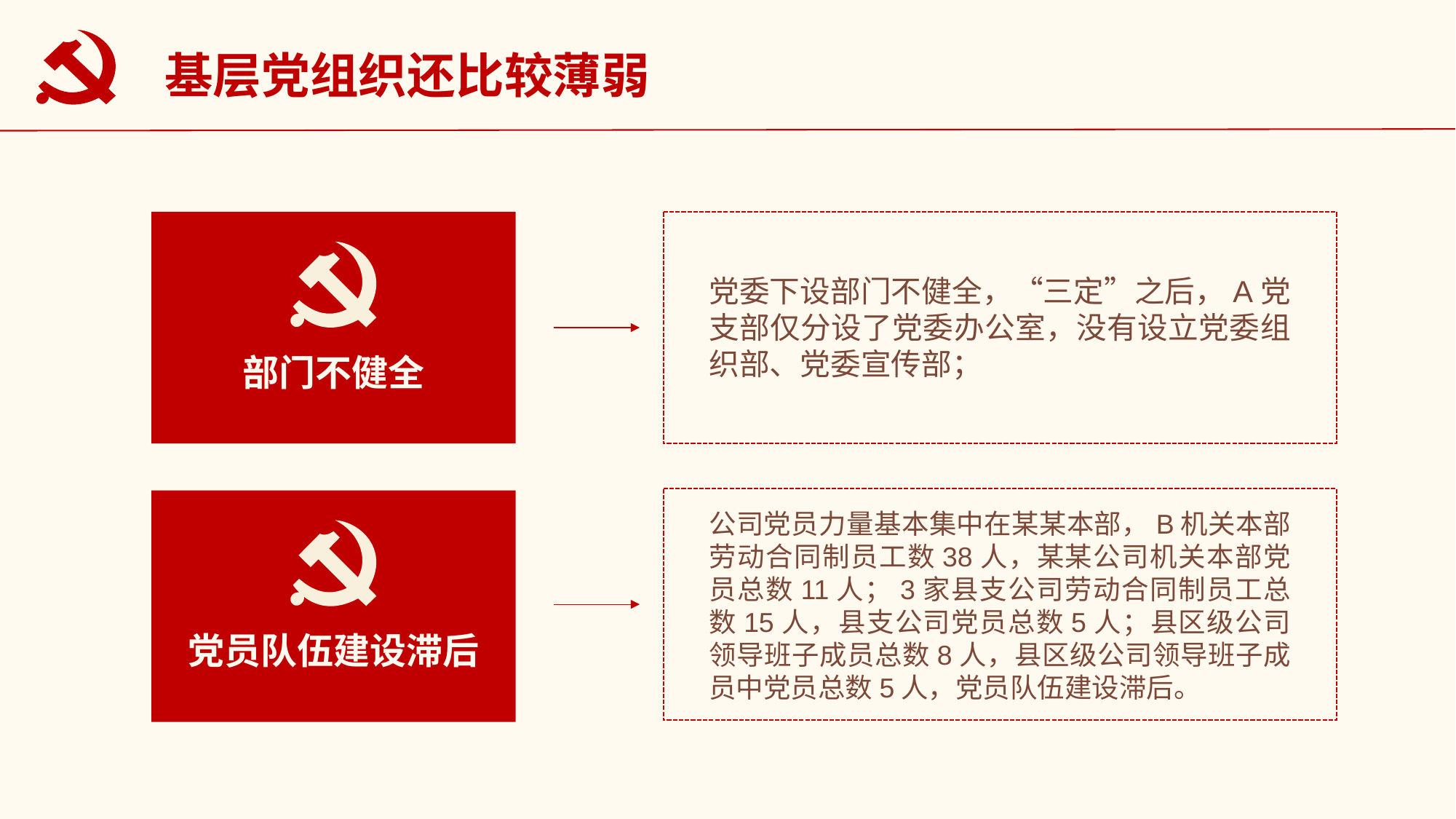

基层党组织还比较薄弱

部门不健全

党委下设部门不健全，“三定”之后，A党支部仅分设了党委办公室，没有设立党委组织部、党委宣传部；

公司党员力量基本集中在某某本部，B机关本部劳动合同制员工数38人，某某公司机关本部党员总数11人；3家县支公司劳动合同制员工总数15人，县支公司党员总数5人；县区级公司领导班子成员总数8人，县区级公司领导班子成员中党员总数5人，党员队伍建设滞后。

党员队伍建设滞后